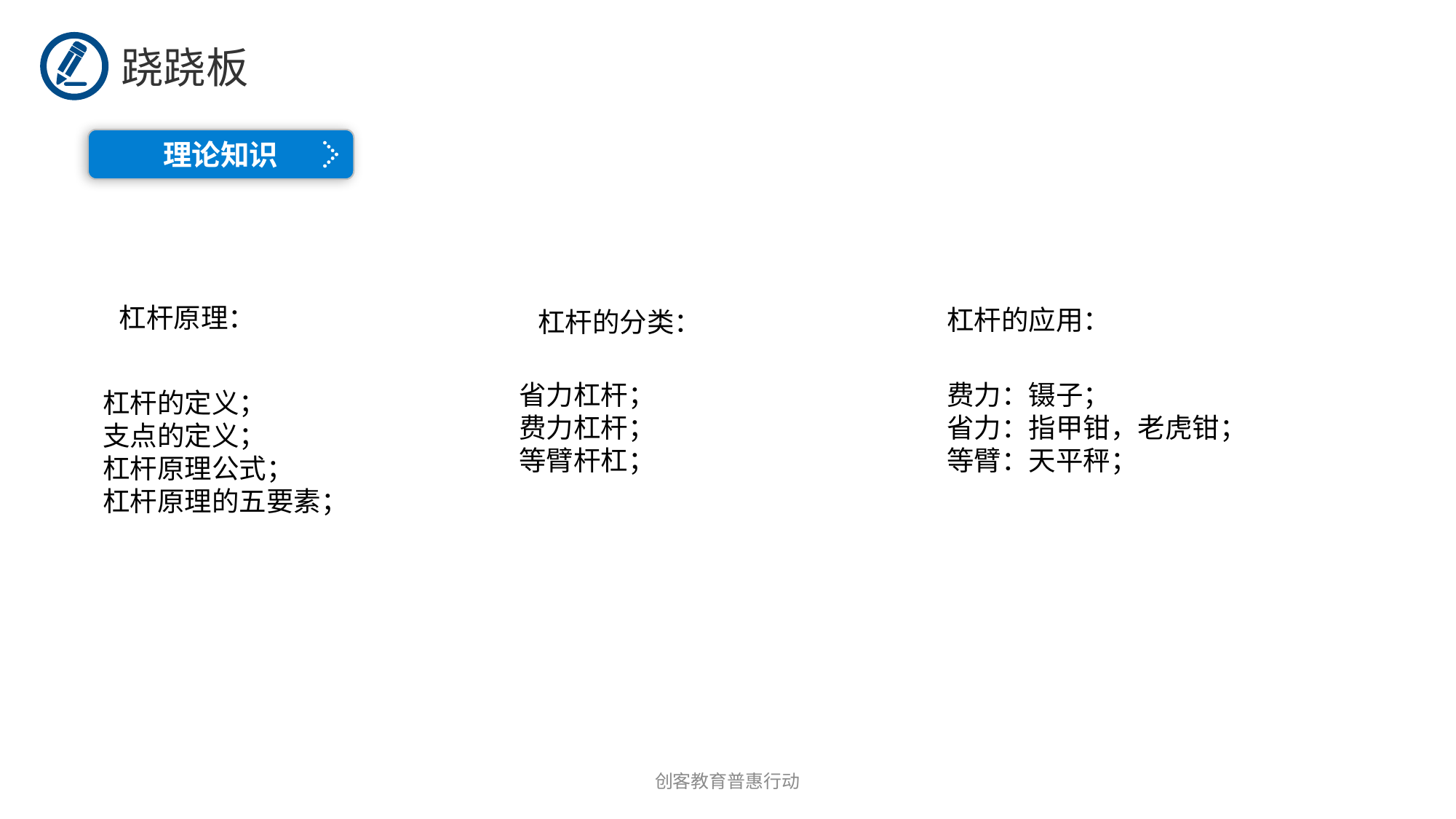

跷跷板

理论知识

杠杆原理：
杠杆的应用：
杠杆的分类：
省力杠杆；
费力杠杆；
等臂杆杠；
费力：镊子；
省力：指甲钳，老虎钳；
等臂：天平秤；
杠杆的定义；
支点的定义；
杠杆原理公式；
杠杆原理的五要素；
创客教育普惠行动